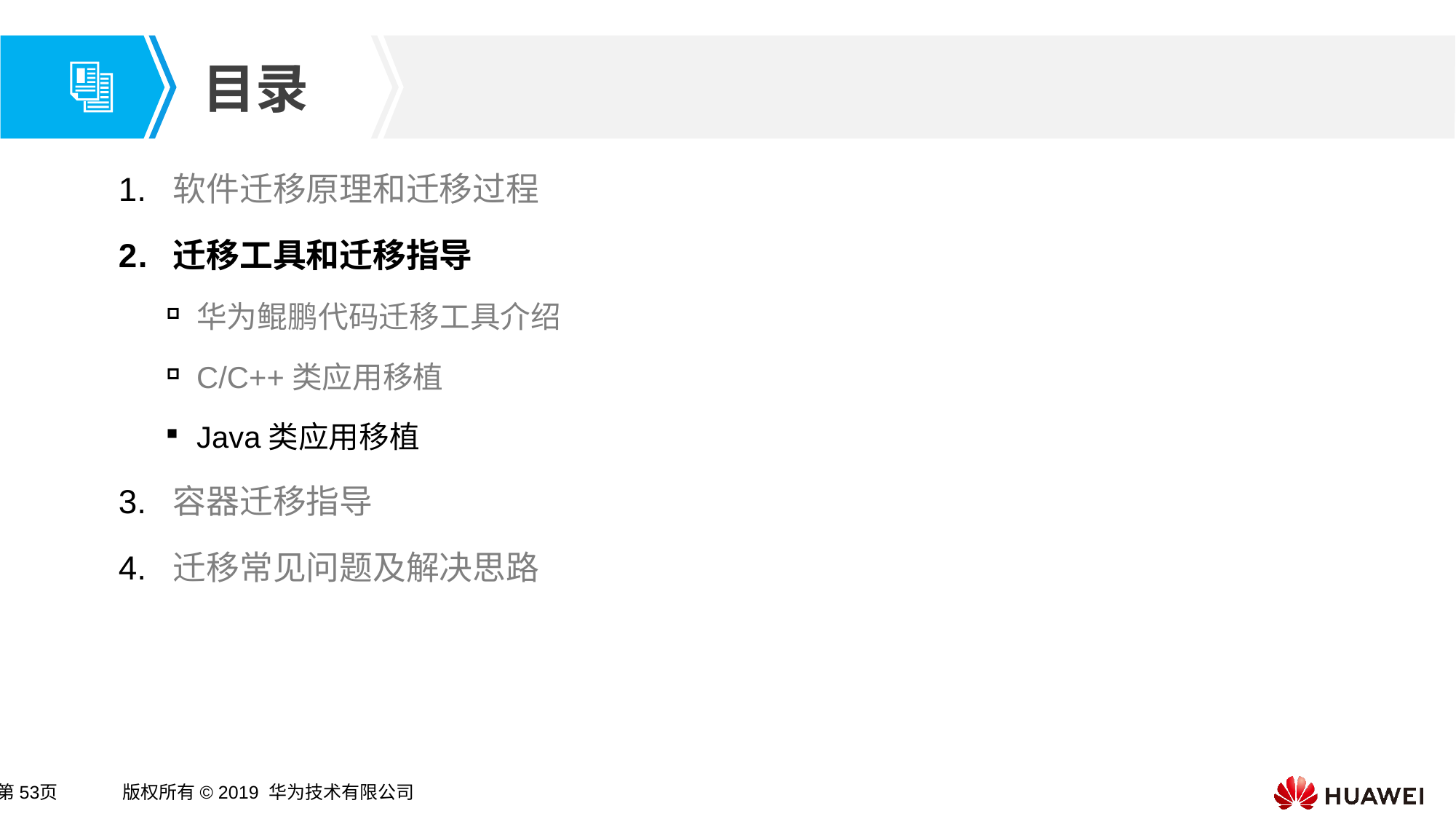

软件迁移原理和迁移过程
迁移工具和迁移指导
华为鲲鹏代码迁移工具介绍
C/C++类应用移植
Java类应用移植
容器迁移指导
迁移常见问题及解决思路